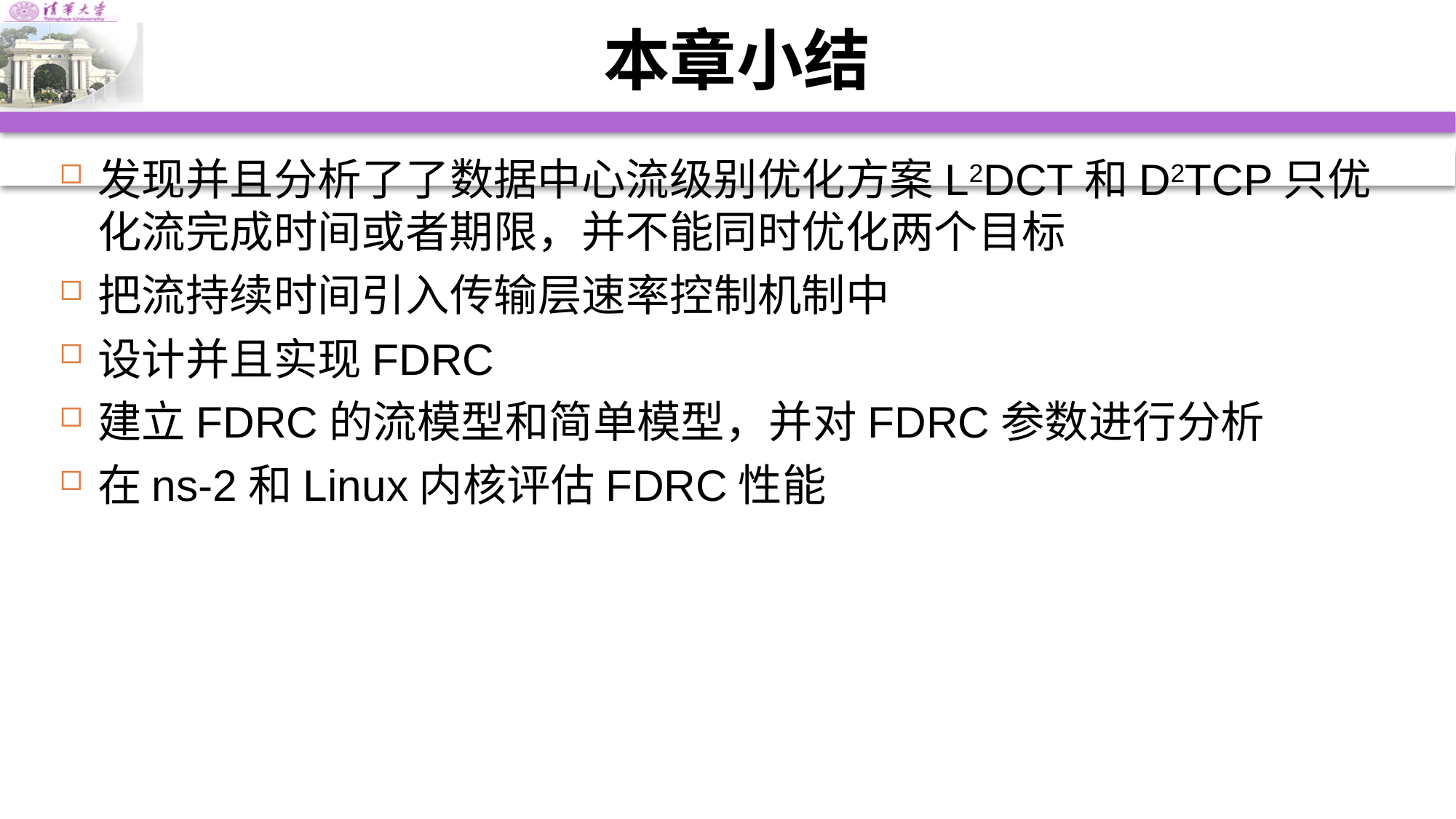

# 本章小结
发现并且分析了了数据中心流级别优化方案L2DCT和D2TCP只优化流完成时间或者期限，并不能同时优化两个目标
把流持续时间引入传输层速率控制机制中
设计并且实现FDRC
建立FDRC的流模型和简单模型，并对FDRC参数进行分析
在ns-2和Linux内核评估FDRC性能